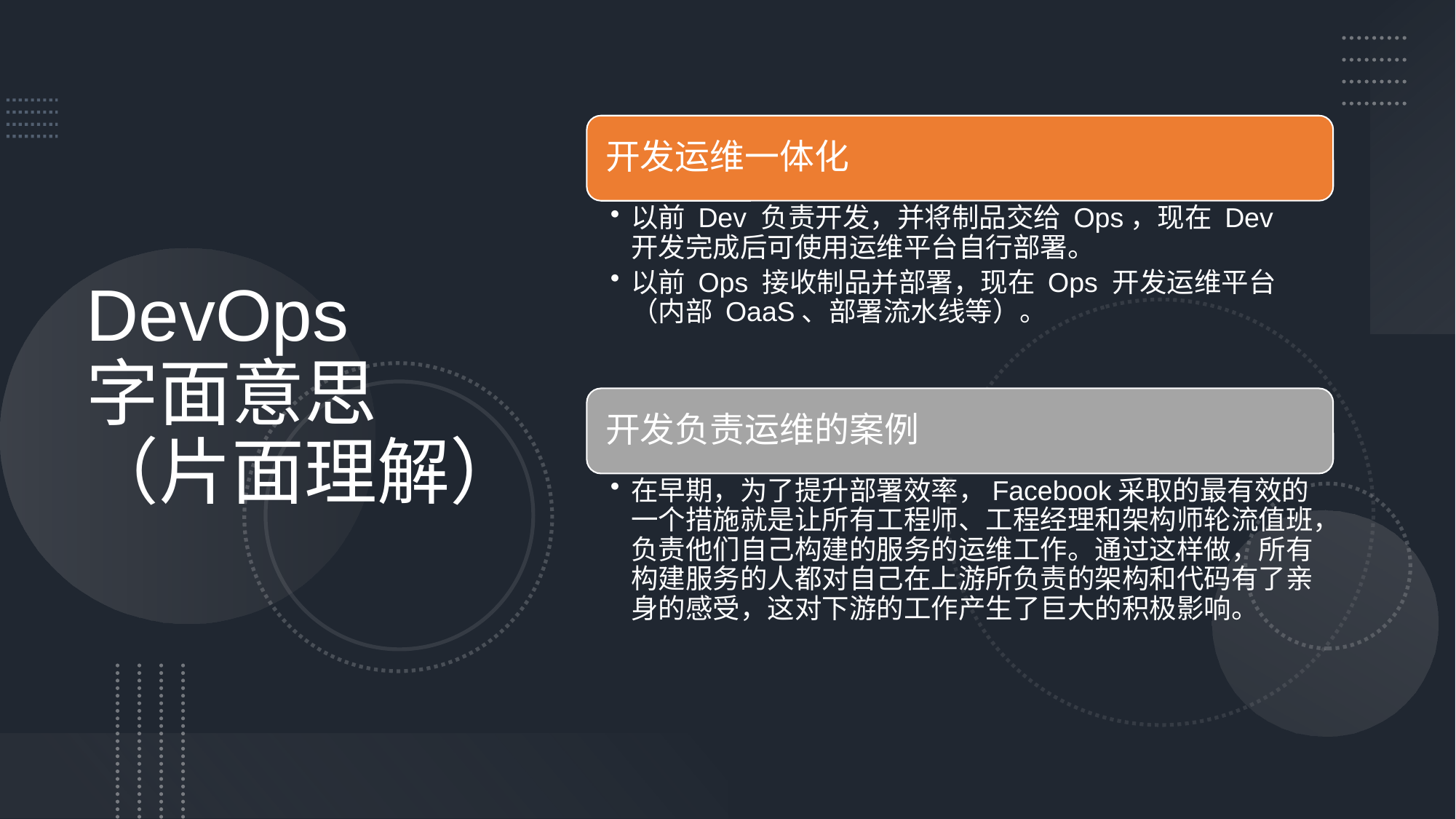

# DevOps 字面意思 （片面理解）
开发运维一体化
以前 Dev 负责开发，并将制品交给 Ops，现在 Dev 开发完成后可使用运维平台自行部署。
以前 Ops 接收制品并部署，现在 Ops 开发运维平台（内部 OaaS、部署流水线等）。
开发负责运维的案例
在早期，为了提升部署效率，Facebook采取的最有效的一个措施就是让所有工程师、工程经理和架构师轮流值班，负责他们自己构建的服务的运维工作。通过这样做，所有构建服务的人都对自己在上游所负责的架构和代码有了亲身的感受，这对下游的工作产生了巨大的积极影响。